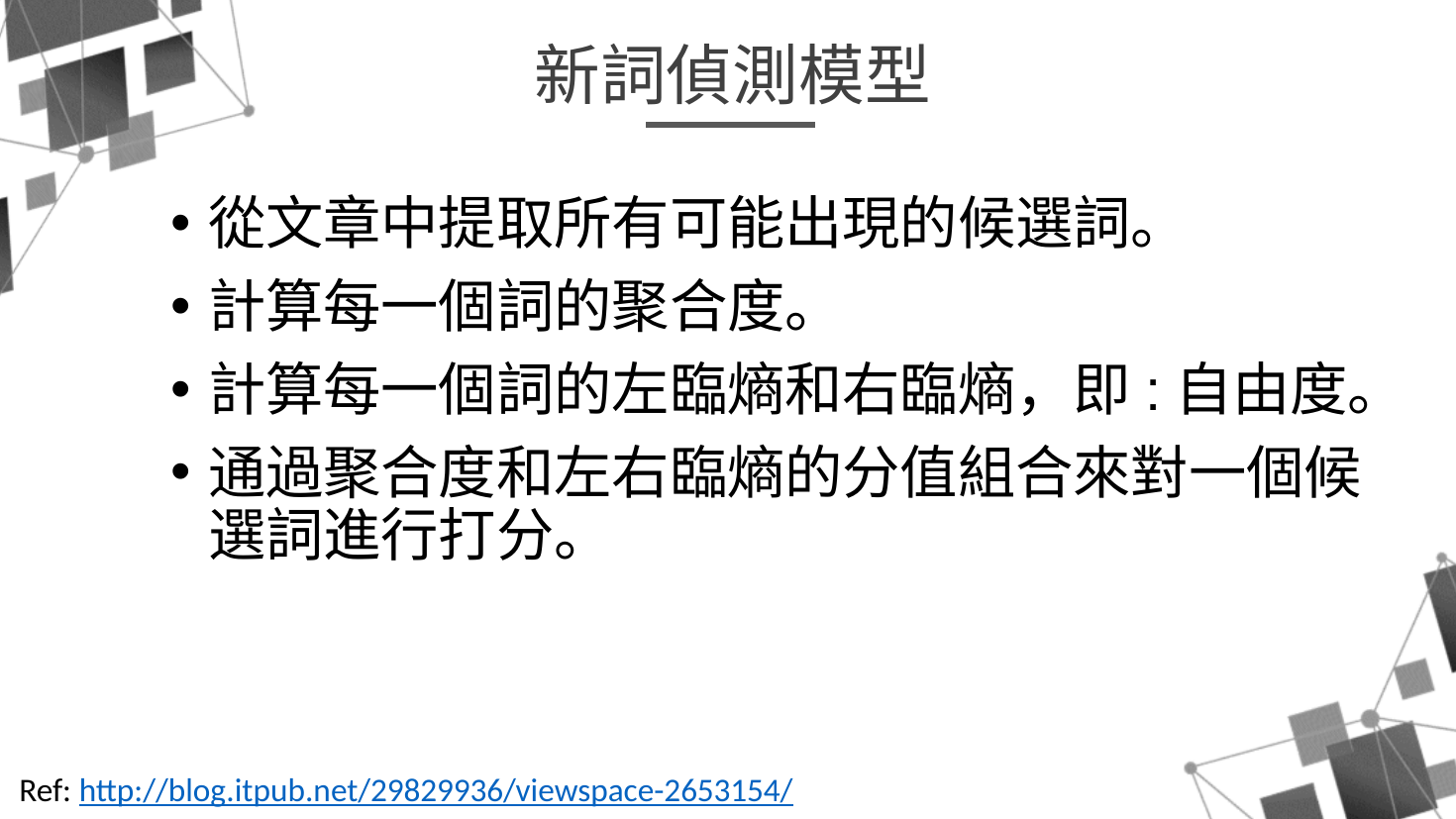

新詞偵測模型
從文章中提取所有可能出現的候選詞。
計算每一個詞的聚合度。
計算每一個詞的左臨熵和右臨熵，即:自由度。
通過聚合度和左右臨熵的分值組合來對一個候選詞進行打分。
Ref: http://blog.itpub.net/29829936/viewspace-2653154/